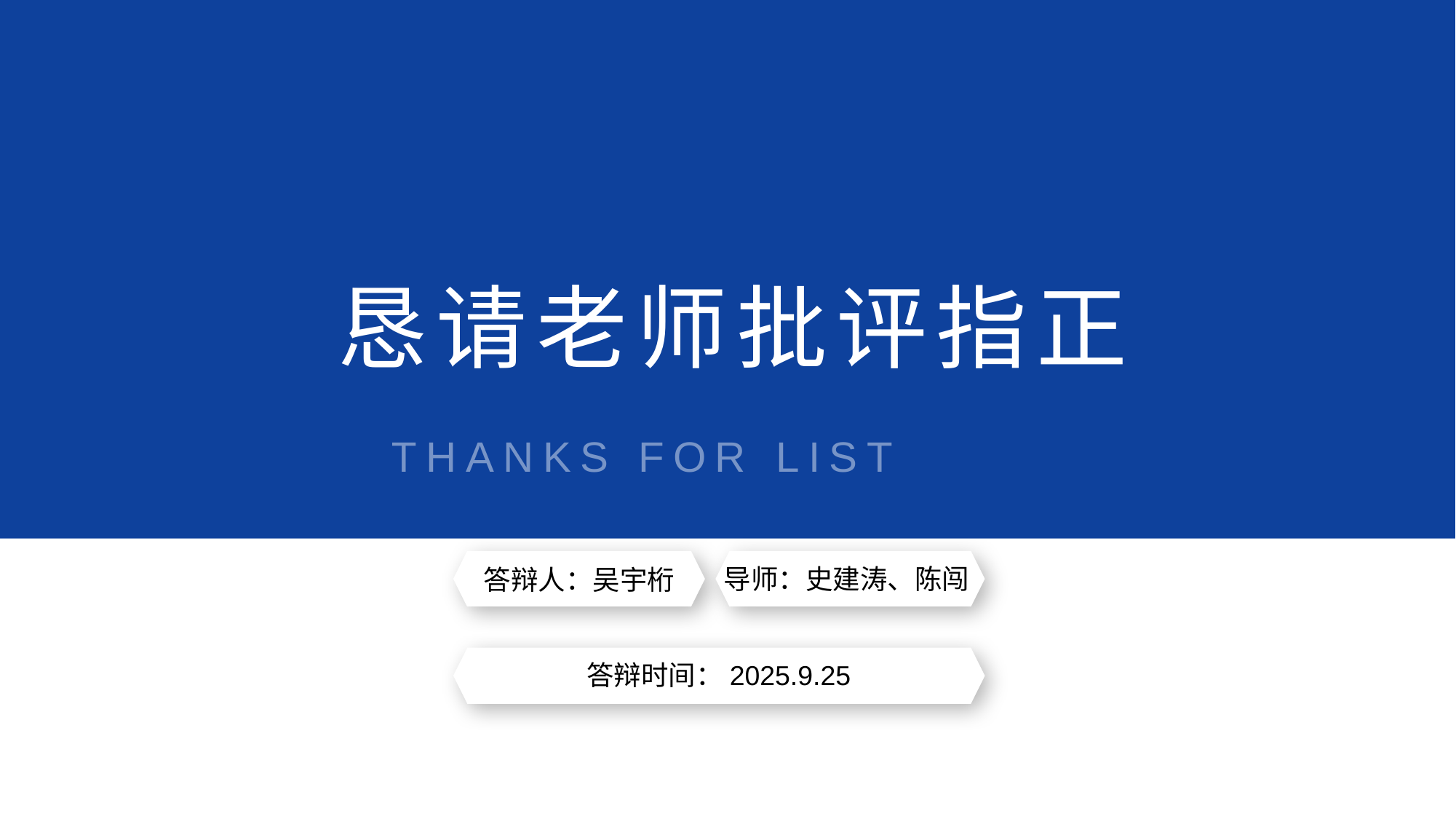

恳请老师批评指正

THANKS FOR LISTENING

答辩人：吴宇桁
导师：史建涛、陈闯

答辩时间：2025.9.25